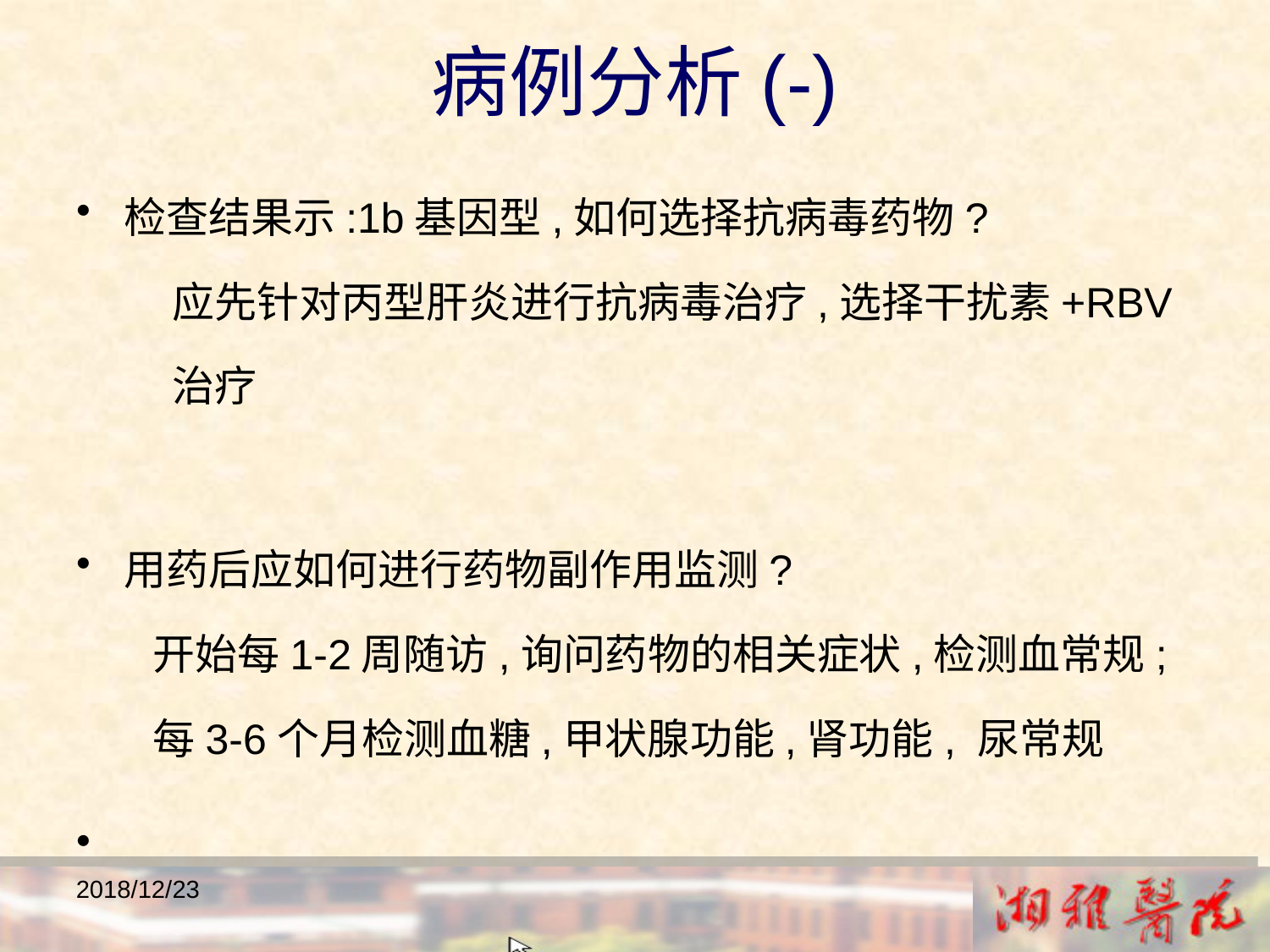

病例分析(-)
检查结果示:1b基因型,如何选择抗病毒药物?
         应先针对丙型肝炎进行抗病毒治疗,选择干扰素+RBV
         治疗

用药后应如何进行药物副作用监测?
       开始每1-2周随访,询问药物的相关症状,检测血常规;
       每3-6个月检测血糖,甲状腺功能,肾功能, 尿常规

2018/12/23